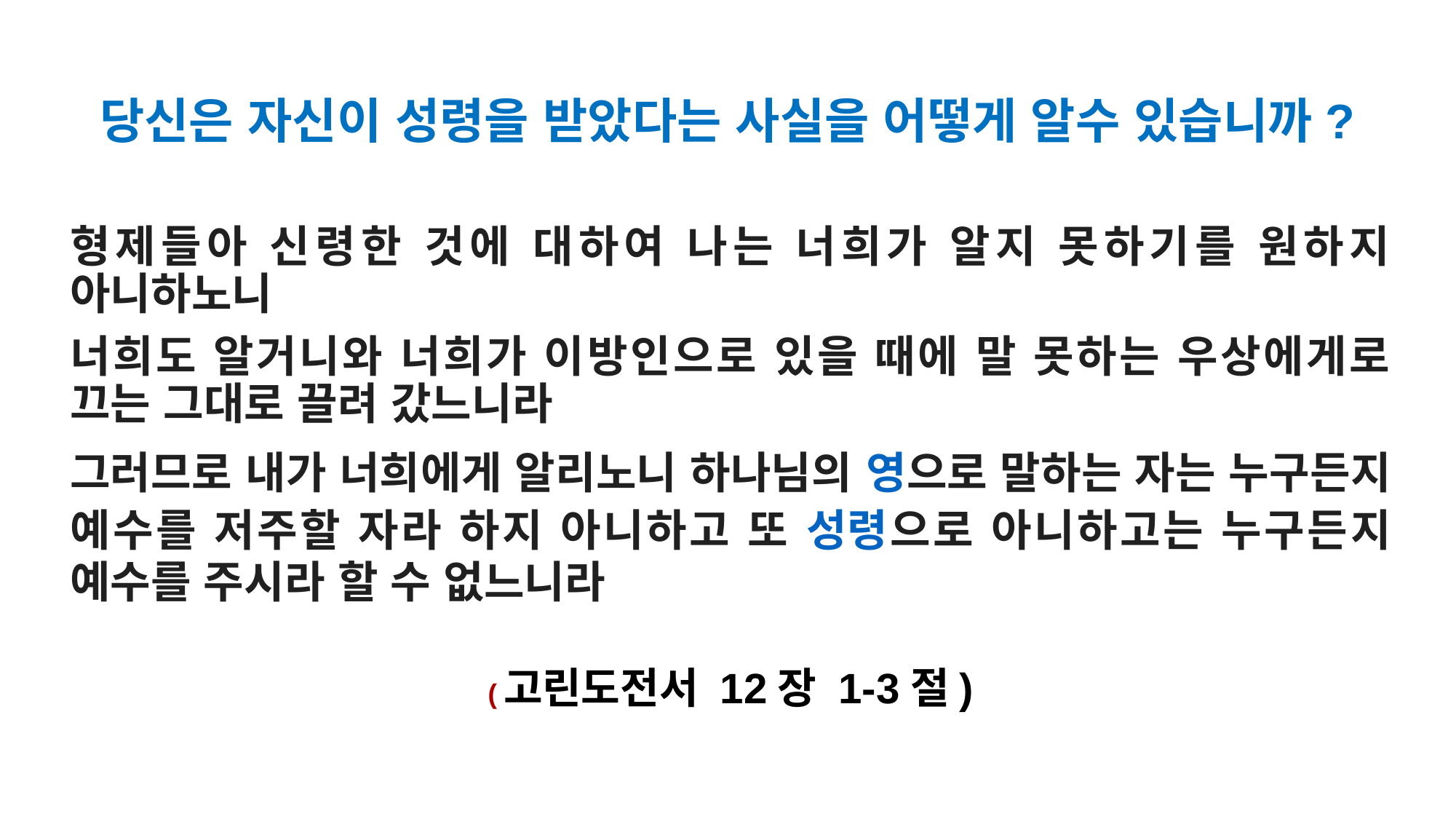

# 당신은 자신이 성령을 받았다는 사실을 어떻게 알수 있습니까?
형제들아 신령한 것에 대하여 나는 너희가 알지 못하기를 원하지 아니하노니
너희도 알거니와 너희가 이방인으로 있을 때에 말 못하는 우상에게로 끄는 그대로 끌려 갔느니라
그러므로 내가 너희에게 알리노니 하나님의 영으로 말하는 자는 누구든지 예수를 저주할 자라 하지 아니하고 또 성령으로 아니하고는 누구든지 예수를 주시라 할 수 없느니라

(고린도전서 12장 1-3절)